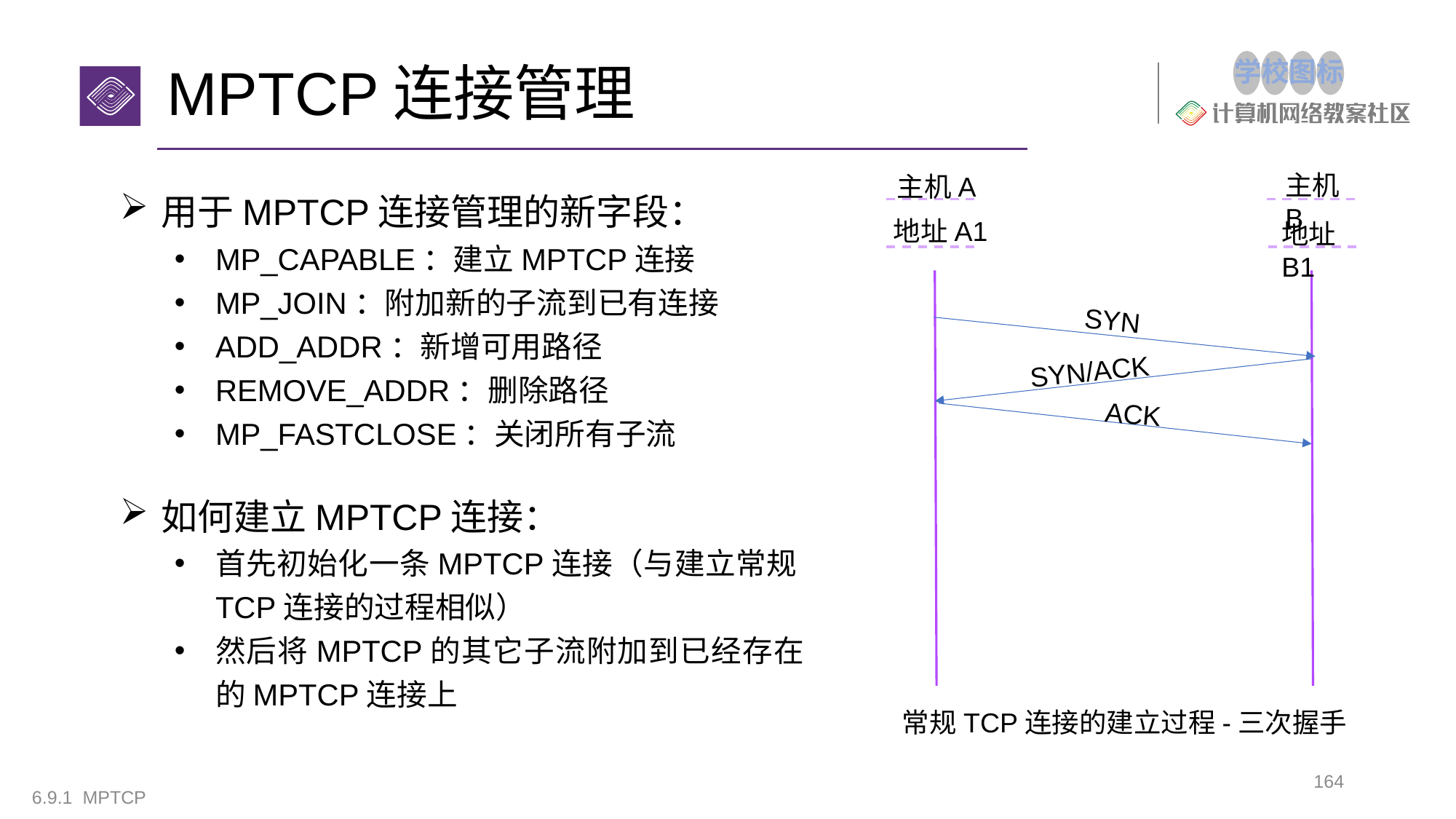

# MPTCP连接管理
主机B
主机A
用于MPTCP连接管理的新字段：
MP_CAPABLE：建立MPTCP连接
MP_JOIN：附加新的子流到已有连接
ADD_ADDR：新增可用路径
REMOVE_ADDR：删除路径
MP_FASTCLOSE：关闭所有子流
地址A1
地址B1
SYN
SYN/ACK
ACK
如何建立MPTCP连接：
首先初始化一条MPTCP连接（与建立常规TCP连接的过程相似）
然后将MPTCP的其它子流附加到已经存在的MPTCP连接上
常规TCP连接的建立过程-三次握手
164
6.9.1  MPTCP